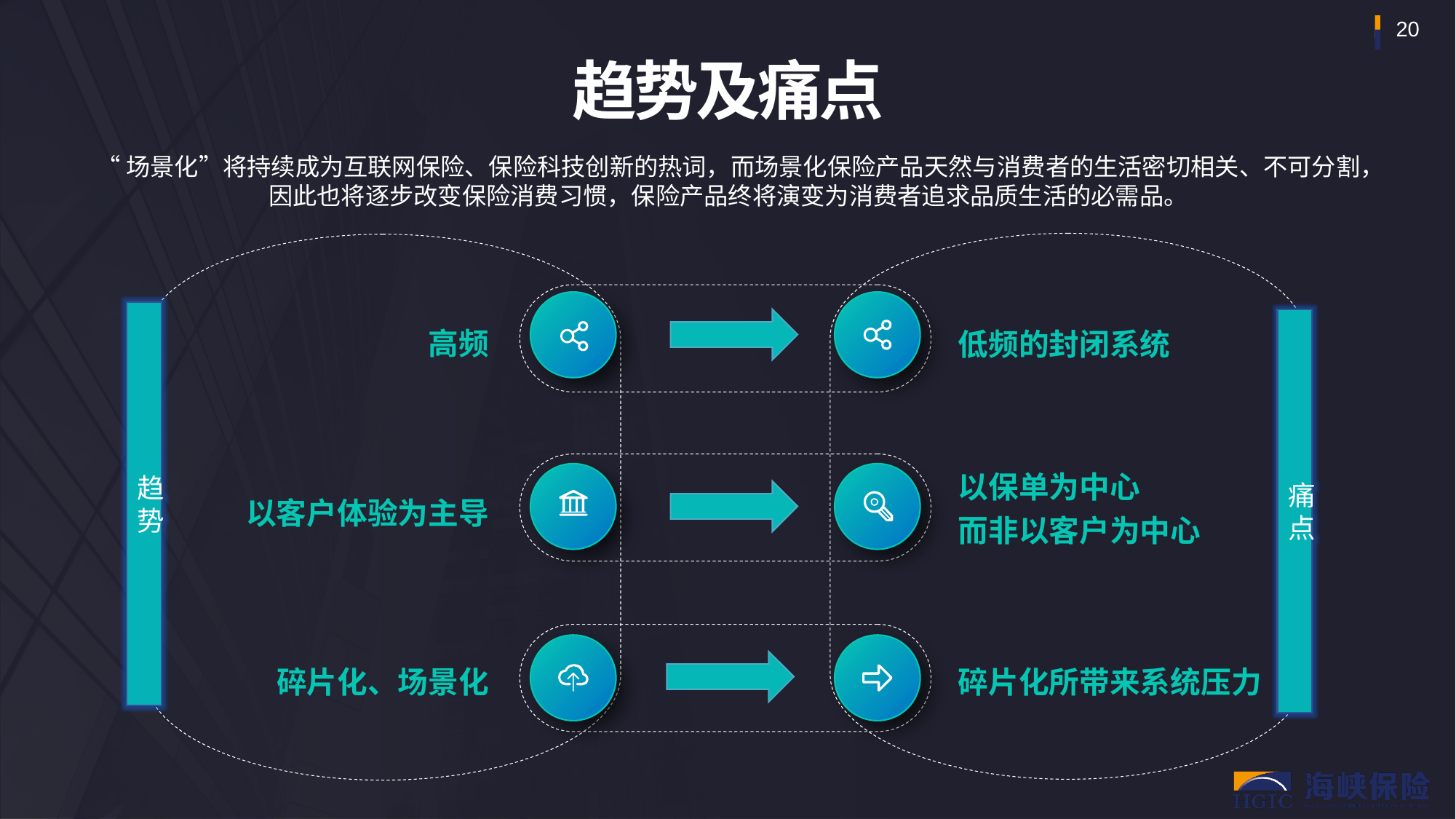

趋势及痛点
“场景化”将持续成为互联网保险、保险科技创新的热词，而场景化保险产品天然与消费者的生活密切相关、不可分割，因此也将逐步改变保险消费习惯，保险产品终将演变为消费者追求品质生活的必需品。

趋势

痛点
高频
低频的封闭系统

以保单为中心
而非以客户为中心

以客户体验为主导

碎片化、场景化
碎片化所带来系统压力